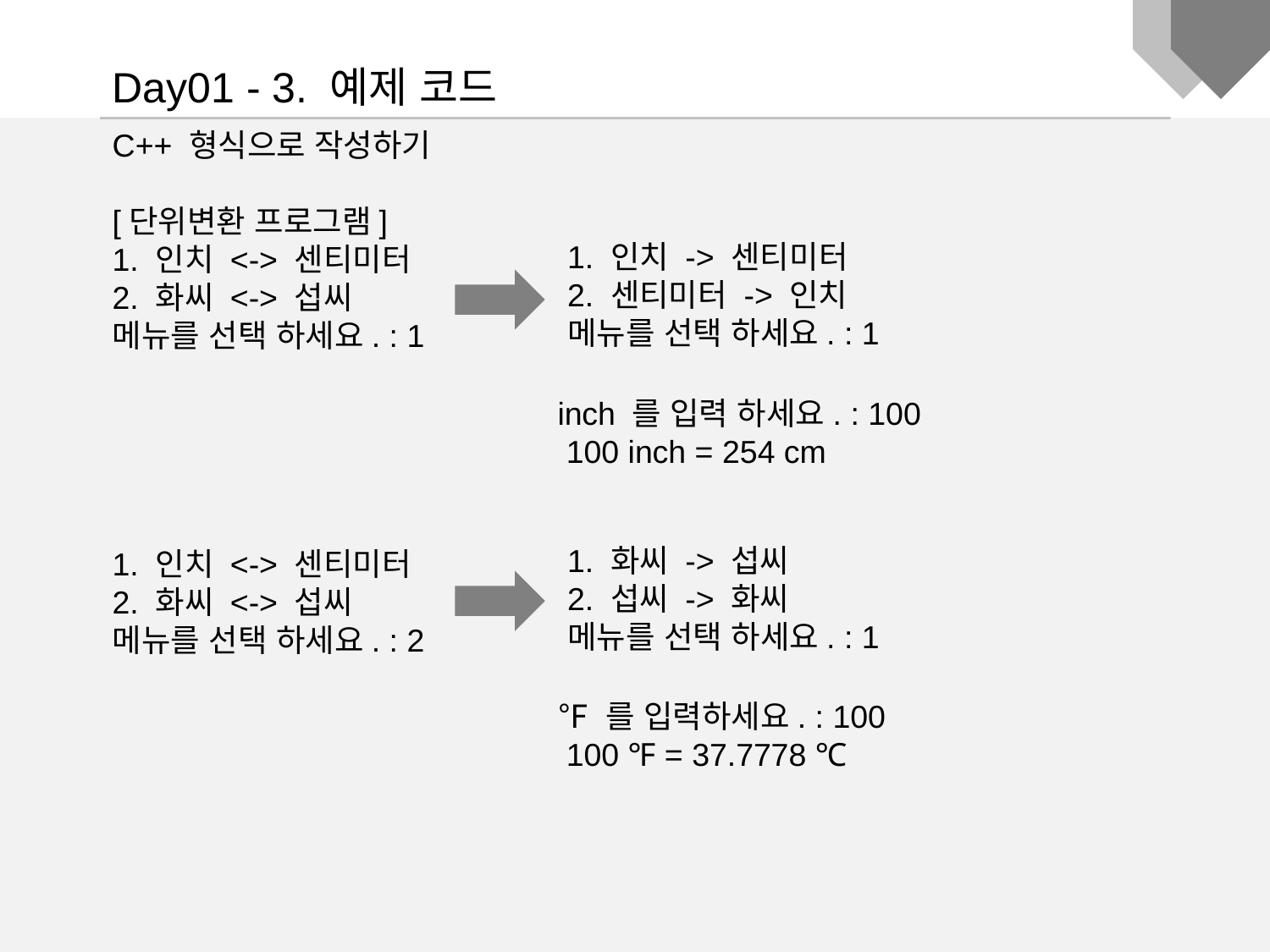

Day01 - 3. 예제 코드
C++ 형식으로 작성하기

[단위변환 프로그램]
1. 인치 <-> 센티미터
2. 화씨 <-> 섭씨
메뉴를 선택 하세요. : 1

1. 인치 <-> 센티미터
2. 화씨 <-> 섭씨
메뉴를 선택 하세요. : 2

1. 인치 -> 센티미터
2. 센티미터 -> 인치
메뉴를 선택 하세요. : 1

inch 를 입력 하세요. : 100
 100 inch = 254 cm
1. 화씨 -> 섭씨
2. 섭씨 -> 화씨
메뉴를 선택 하세요. : 1

℉ 를 입력하세요. : 100
 100 ℉ = 37.7778 ℃